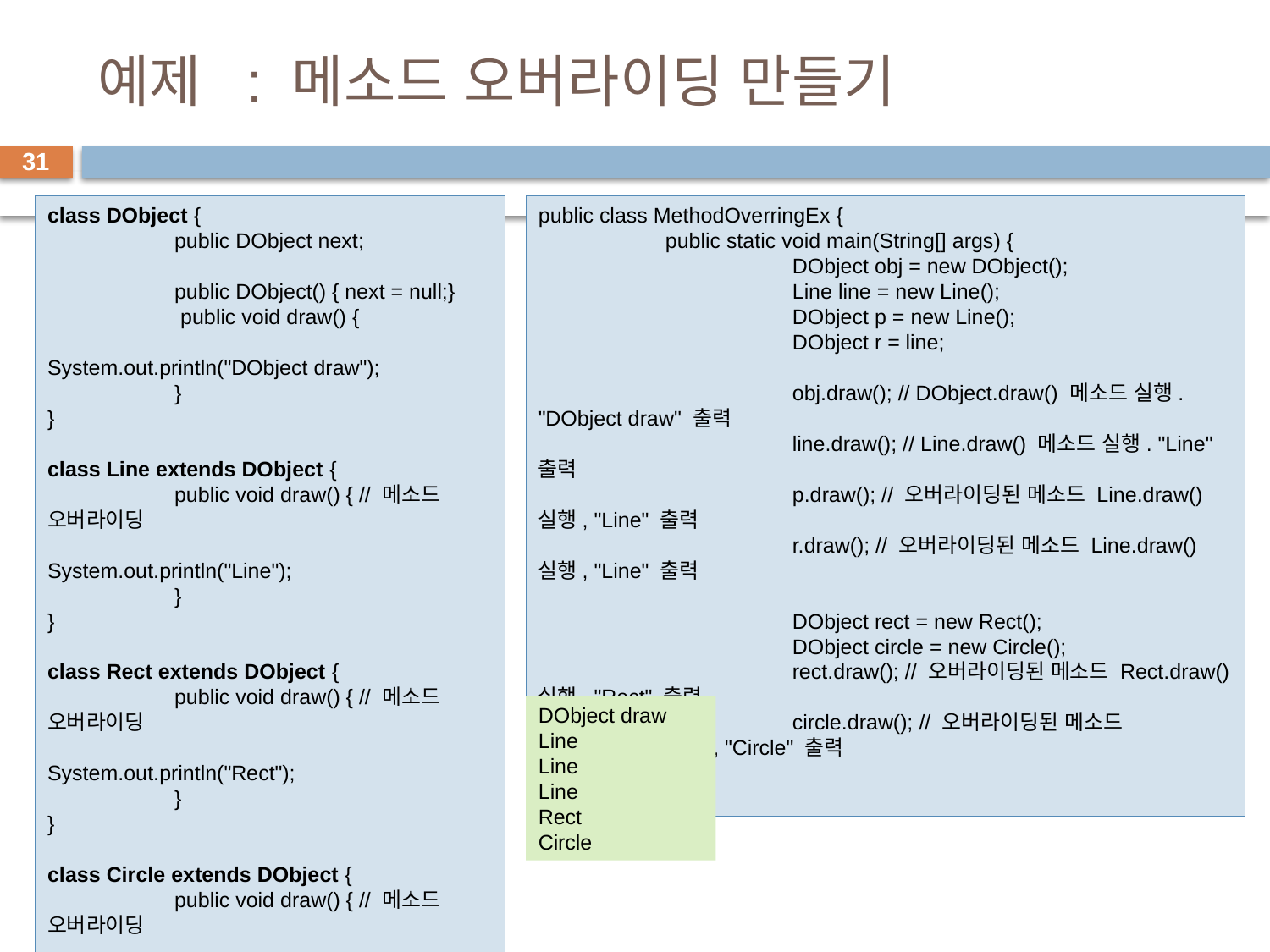

# 예제  : 메소드 오버라이딩 만들기
31
class DObject {
	public DObject next;

	public DObject() { next = null;}
	 public void draw() {
		System.out.println("DObject draw");
	}
}

class Line extends DObject {
	public void draw() { // 메소드 오버라이딩
		 System.out.println("Line");
	}
}

class Rect extends DObject {
	public void draw() { // 메소드 오버라이딩
		 System.out.println("Rect");
	}
}

class Circle extends DObject {
	public void draw() { // 메소드 오버라이딩
		 System.out.println("Circle");
	}
}

public class MethodOverringEx {
	public static void main(String[] args) {
		DObject obj = new DObject();
		Line line = new Line();
		DObject p = new Line();
		DObject r = line;

		obj.draw(); // DObject.draw() 메소드 실행. "DObject draw" 출력
		line.draw(); // Line.draw() 메소드 실행. "Line" 출력
		p.draw(); // 오버라이딩된 메소드 Line.draw() 실행, "Line" 출력
		r.draw(); // 오버라이딩된 메소드 Line.draw() 실행, "Line" 출력

		DObject rect = new Rect();
		DObject circle = new Circle();
		rect.draw(); // 오버라이딩된 메소드 Rect.draw() 실행, "Rect" 출력
		circle.draw(); // 오버라이딩된 메소드 Circle.draw() 실행, "Circle" 출력
	}
}
DObject draw
Line
Line
Line
Rect
Circle